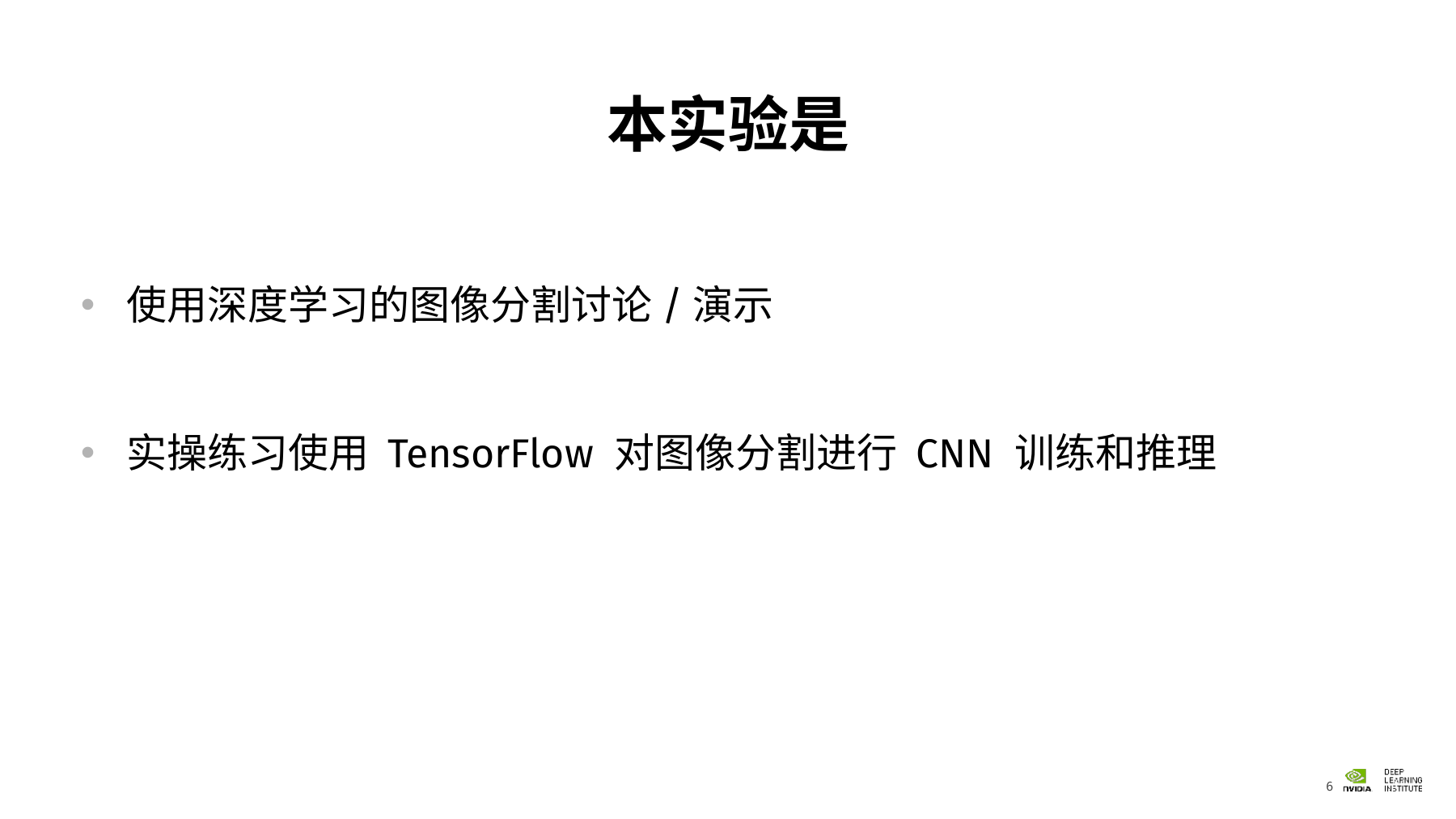

# 本实验是
使用深度学习的图像分割讨论/演示

实操练习使用 TensorFlow 对图像分割进行 CNN 训练和推理